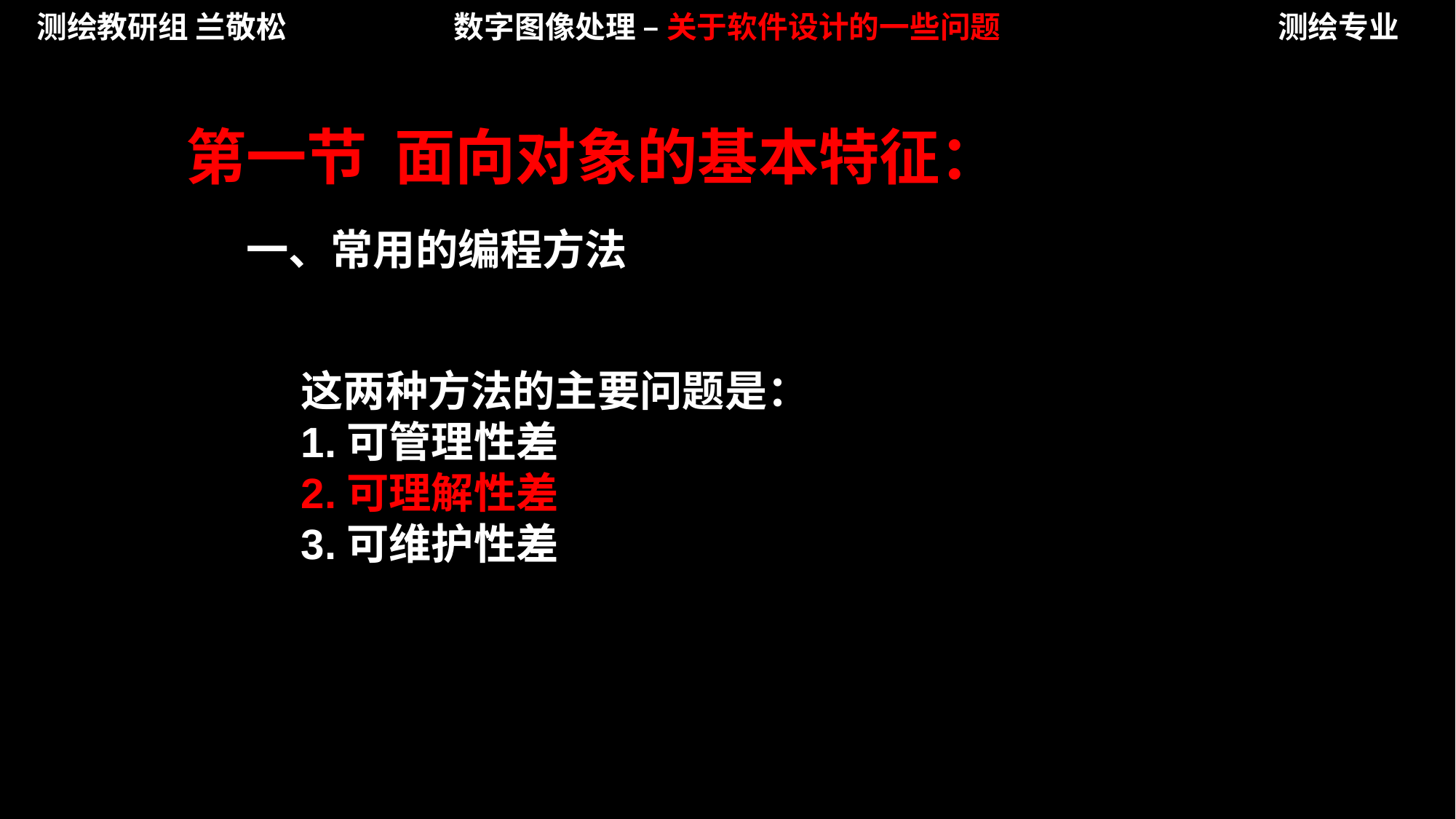

测绘教研组 兰敬松
数字图像处理 – 关于软件设计的一些问题
测绘专业
第一节  面向对象的基本特征：
一、常用的编程方法
这两种方法的主要问题是：
1.可管理性差
2.可理解性差
3.可维护性差